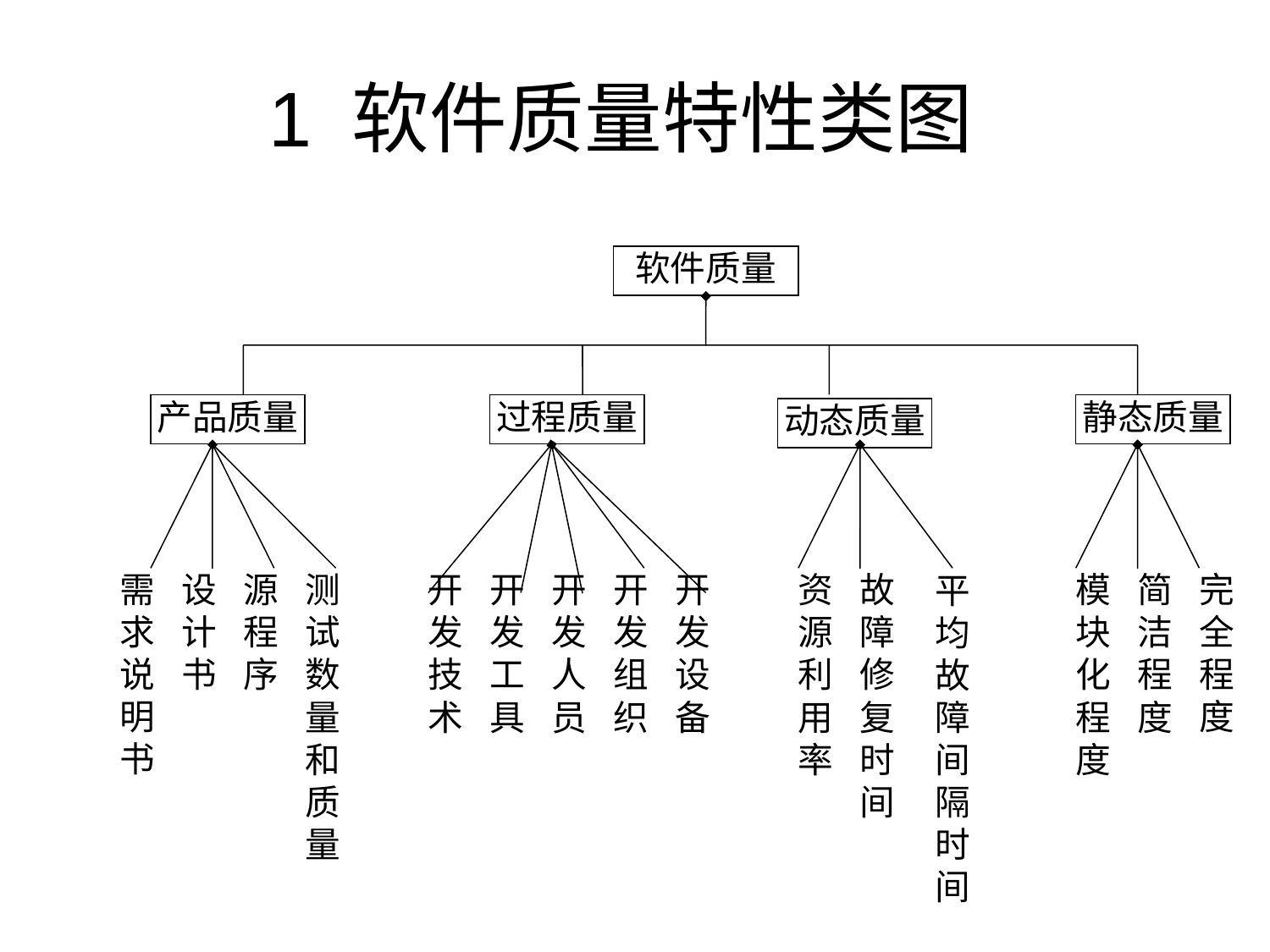

# 1 软件质量特性类图
软件质量

产品质量
过程质量
静态质量
动态质量

需求说明书
设计书
源程序
测试数量和质量

开发技术
开发工具
开发人员
开发组织
开发设备
资源利用率
故障修复时间
模块化程度
简洁程度
完全程度
平均故障间隔时间